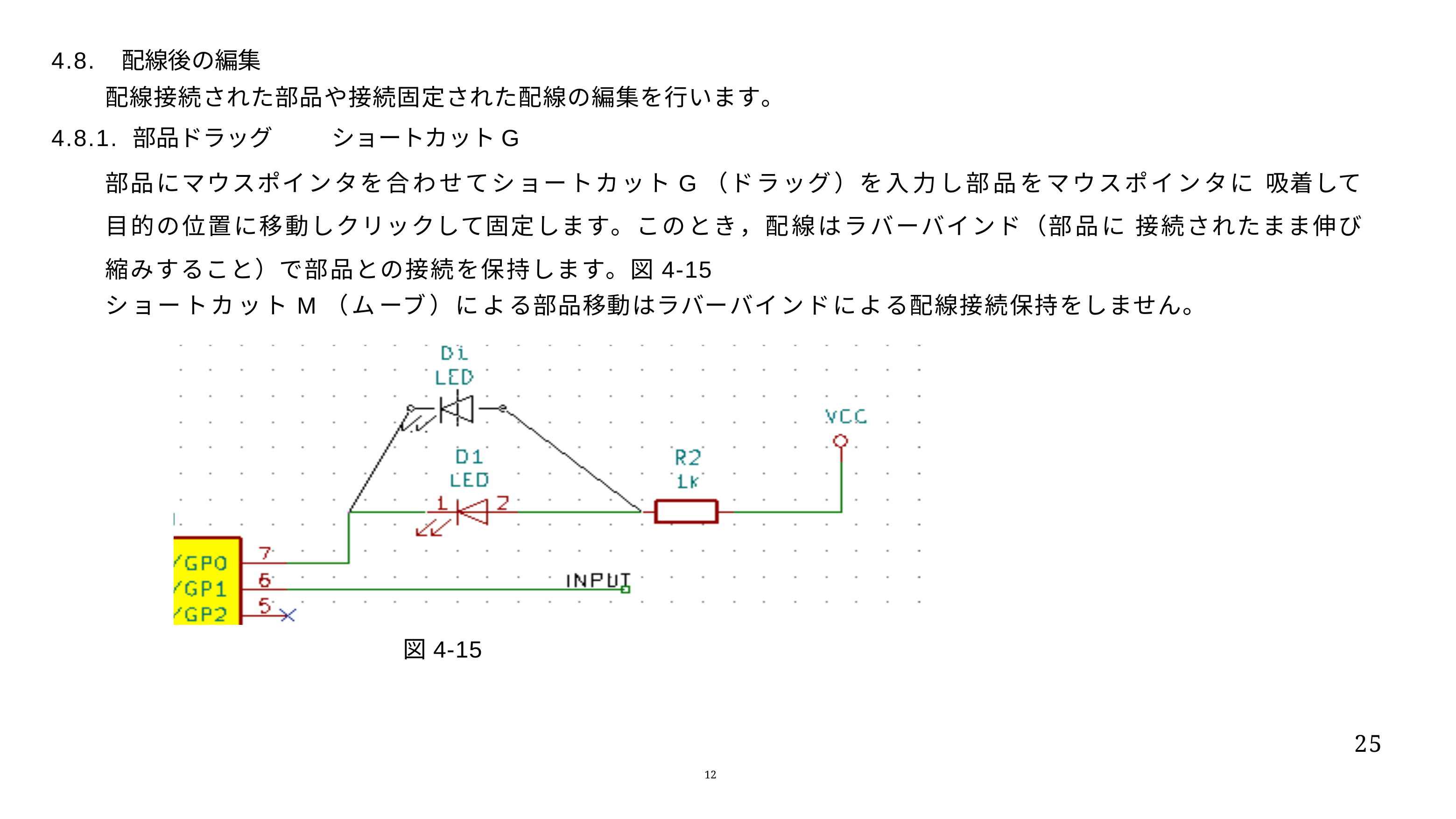

4.8.	配線後の編集
配線接続された部品や接続固定された配線の編集を行います。
4.8.1. 部品ドラッグ	ショートカットG
部品にマウスポインタを合わせてショートカットG（ドラッグ）を入力し部品をマウスポインタに 吸着して目的の位置に移動しクリックして固定します。このとき，配線はラバーバインド（部品に 接続されたまま伸び縮みすること）で部品との接続を保持します。図4-15
ショートカットM（ムーブ）による部品移動はラバーバインドによる配線接続保持をしません。

図4-15
25
12